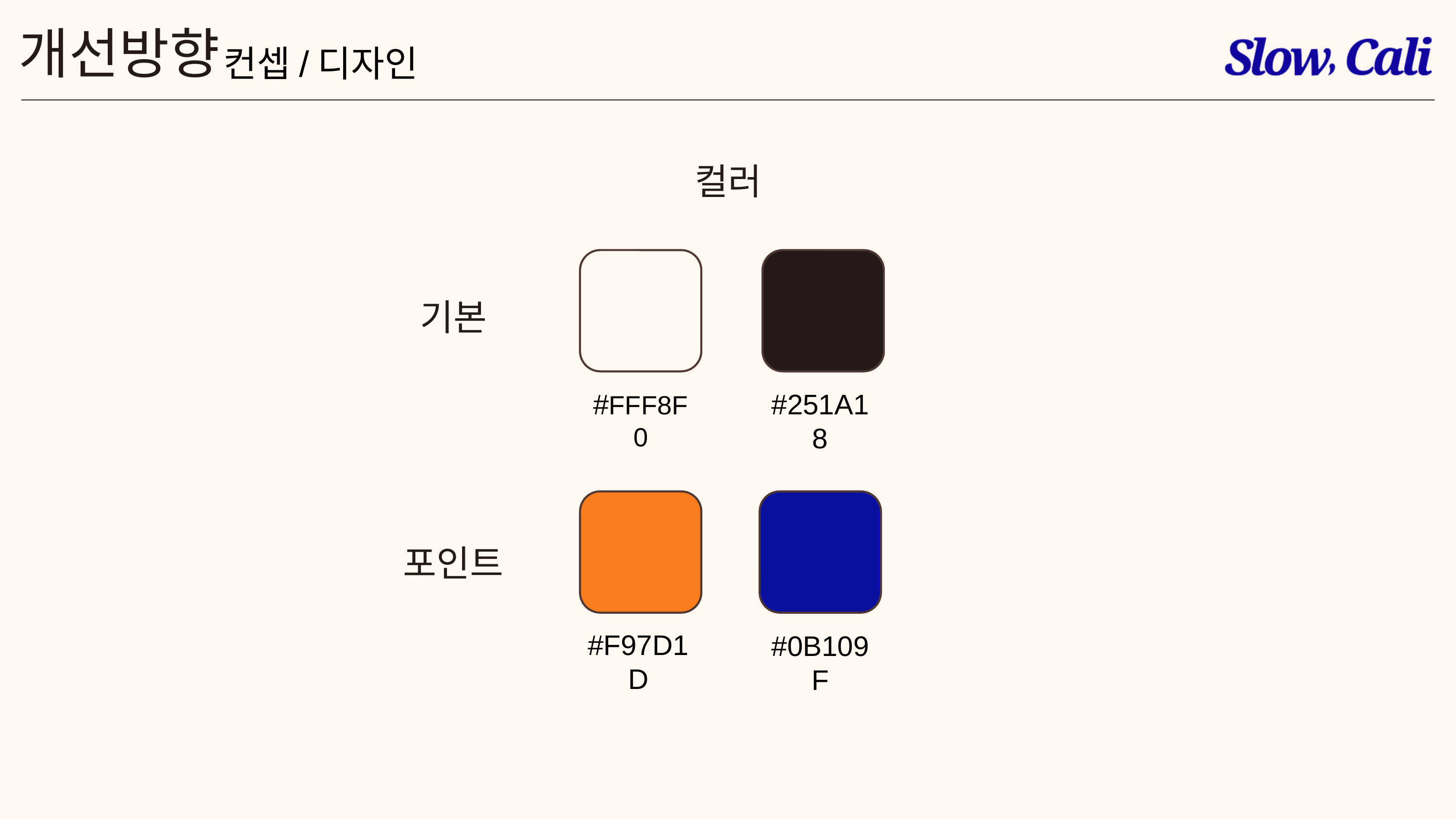

개선방향
컨셉/디자인
컬러

기본
#FFF8F0
#251A18

포인트
#F97D1D
#0B109F